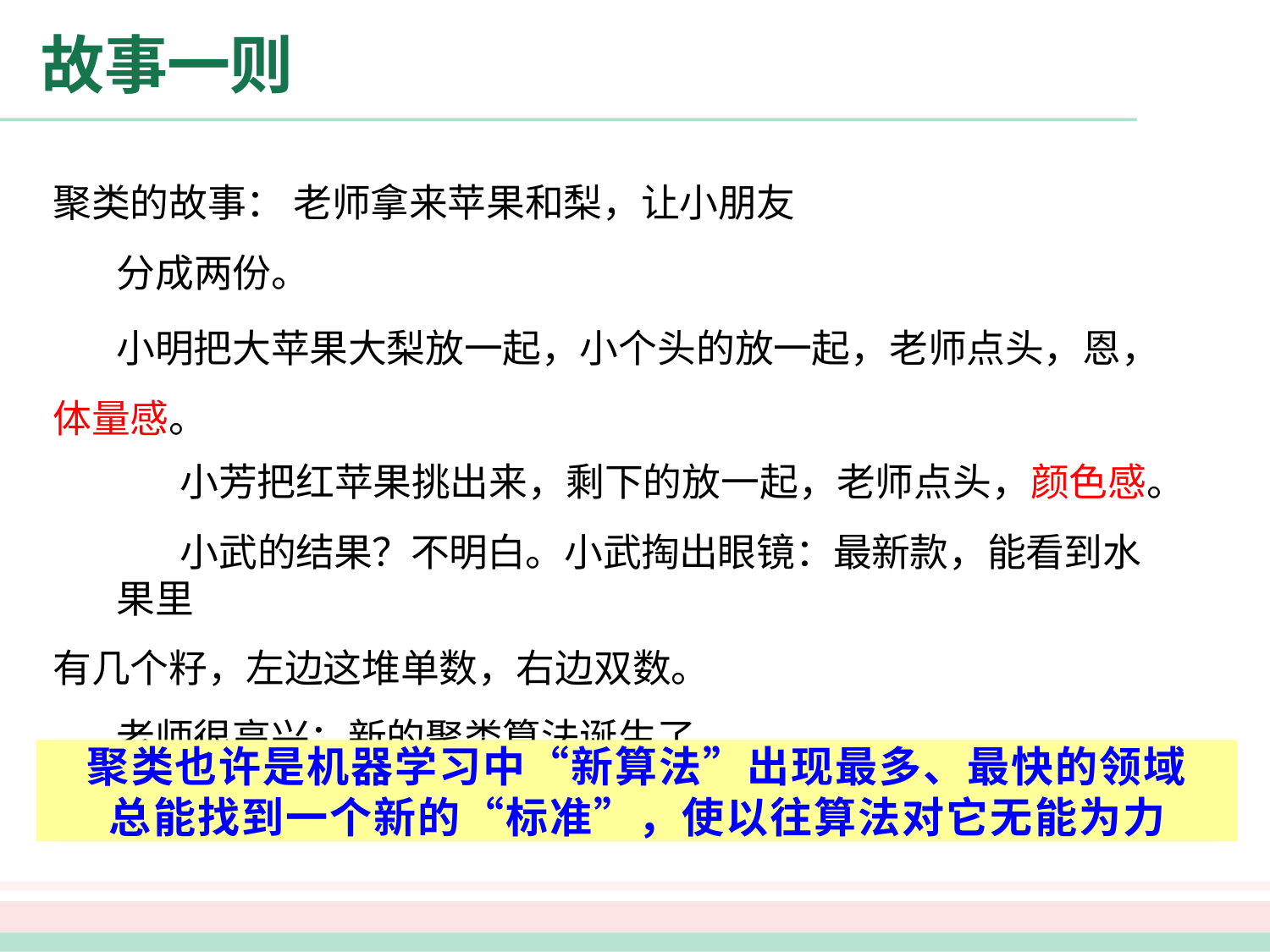

# 故事一则
聚类的故事： 老师拿来苹果和梨，让小朋友分成两份。
小明把大苹果大梨放一起，小个头的放一起，老师点头，恩， 体量感。
小芳把红苹果挑出来，剩下的放一起，老师点头，颜色感。
小武的结果？不明白。小武掏出眼镜：最新款，能看到水果里
有几个籽，左边这堆单数，右边双数。 老师很高兴：新的聚类算法诞生了
聚类也许是机器学习中“新算法”出现最多、最快的领域
总能找到一个新的“标准”，使以往算法对它无能为力